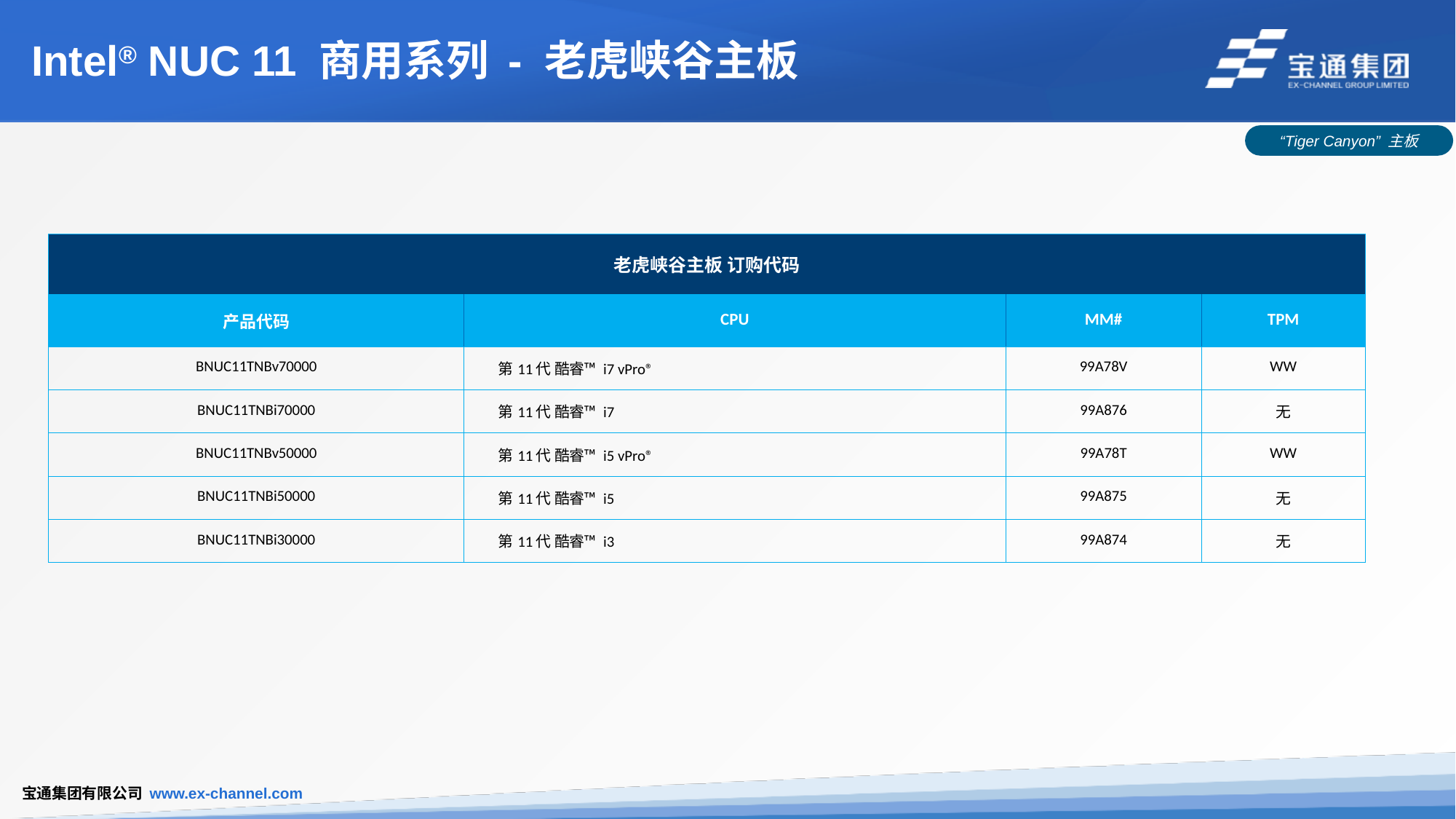

# Intel® NUC 11 商用系列 - 老虎峡谷主板
“Tiger Canyon” 主板

| 老虎峡谷主板 订购代码 |  |  |  |
| --- | --- | --- | --- |
| 产品代码 | CPU | MM# | TPM |
| BNUC11TNBv70000 | 第11代 酷睿™ i7 vPro® | 99A78V | WW |
| BNUC11TNBi70000 | 第11代 酷睿™ i7 | 99A876 | 无 |
| BNUC11TNBv50000 | 第11代 酷睿™ i5 vPro® | 99A78T | WW |
| BNUC11TNBi50000 | 第11代 酷睿™ i5 | 99A875 | 无 |
| BNUC11TNBi30000 | 第11代 酷睿™ i3 | 99A874 | 无 |